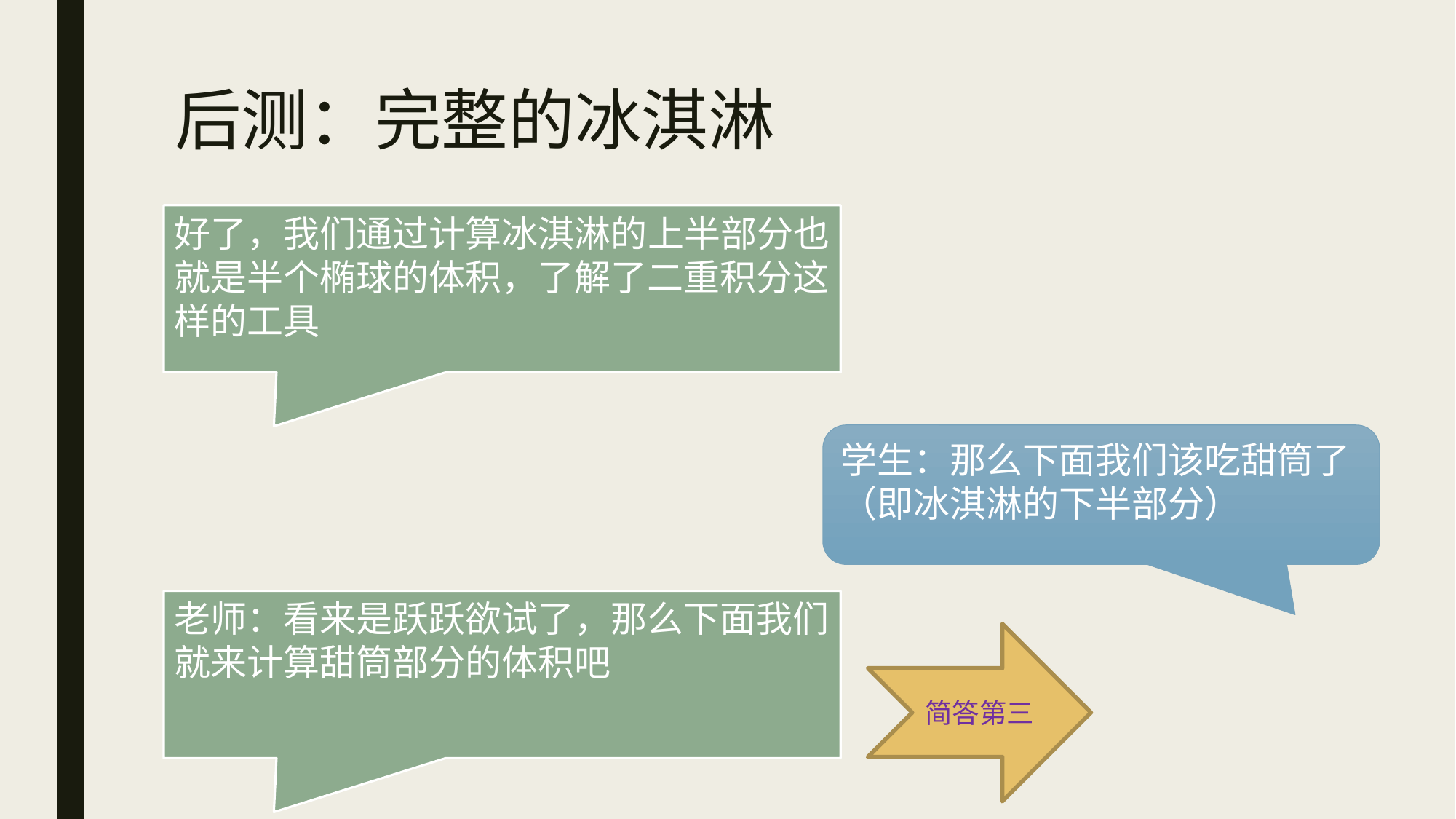

# 后测：完整的冰淇淋
好了，我们通过计算冰淇淋的上半部分也就是半个椭球的体积，了解了二重积分这样的工具
学生：那么下面我们该吃甜筒了（即冰淇淋的下半部分）
老师：看来是跃跃欲试了，那么下面我们就来计算甜筒部分的体积吧
简答第三